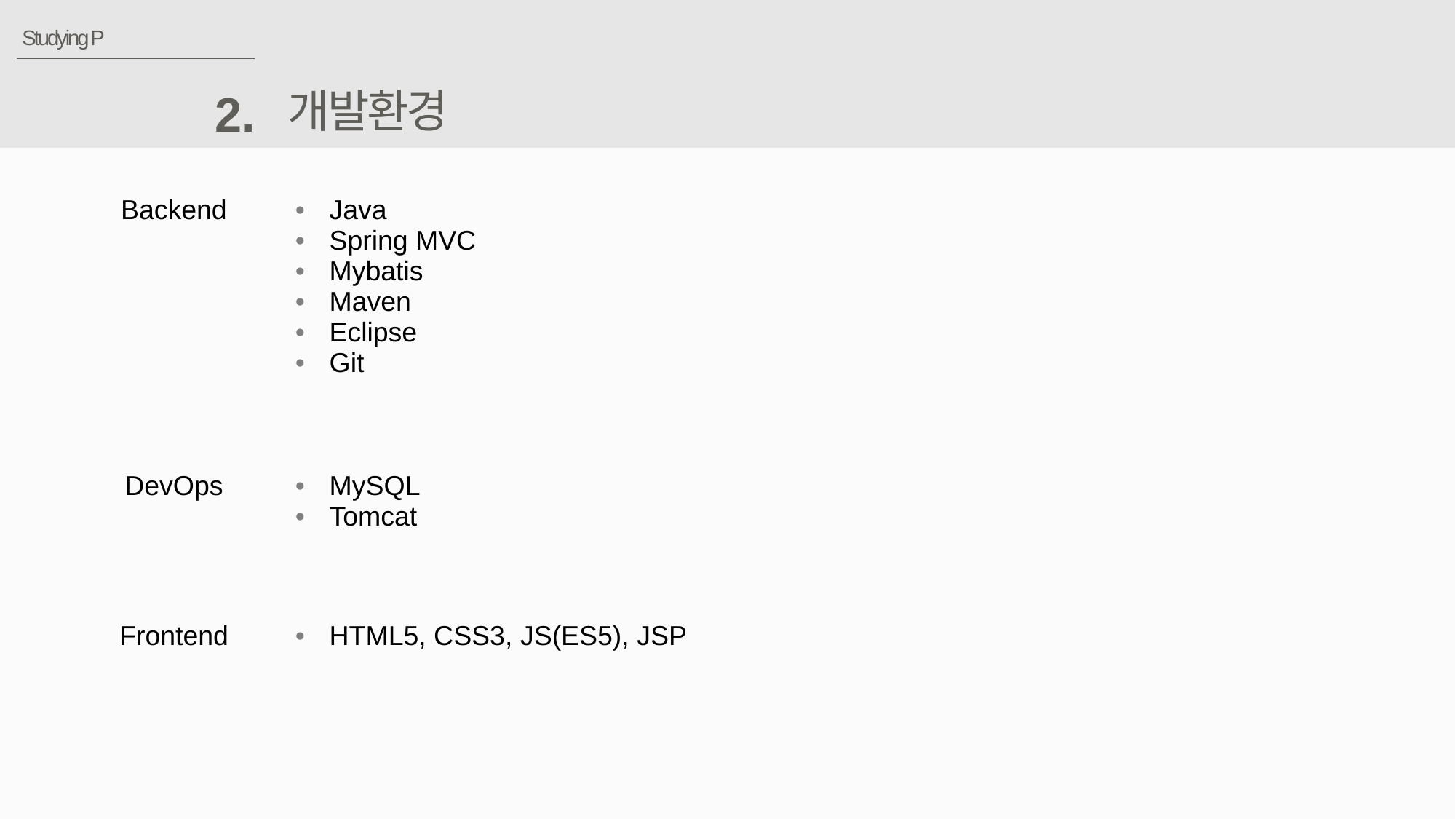

Studying P
개발환경
2.
| Backend | Java Spring MVC Mybatis Maven Eclipse Git |
| --- | --- |
| DevOps | MySQL Tomcat |
| Frontend | HTML5, CSS3, JS(ES5), JSP |